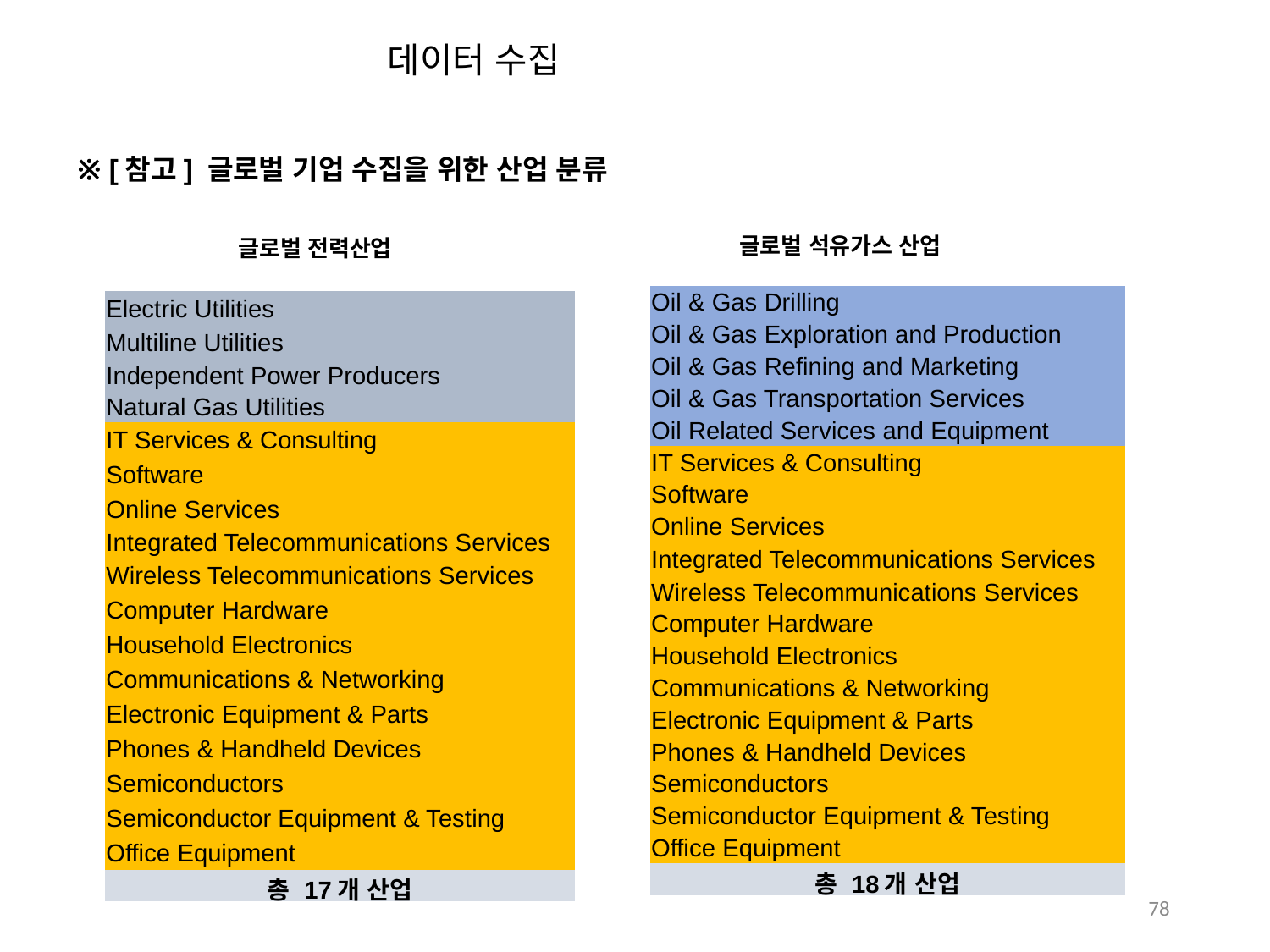

데이터 수집
※ [참고] 글로벌 기업 수집을 위한 산업 분류
글로벌 석유가스 산업
글로벌 전력산업
| Oil & Gas Drilling |
| --- |
| Oil & Gas Exploration and Production |
| Oil & Gas Refining and Marketing |
| Oil & Gas Transportation Services |
| Oil Related Services and Equipment |
| IT Services & Consulting |
| Software |
| Online Services |
| Integrated Telecommunications Services |
| Wireless Telecommunications Services |
| Computer Hardware |
| Household Electronics |
| Communications & Networking |
| Electronic Equipment & Parts |
| Phones & Handheld Devices |
| Semiconductors |
| Semiconductor Equipment & Testing |
| Office Equipment |
| 총 18개 산업 |
| Electric Utilities |
| --- |
| Multiline Utilities |
| Independent Power Producers |
| Natural Gas Utilities |
| IT Services & Consulting |
| Software |
| Online Services |
| Integrated Telecommunications Services |
| Wireless Telecommunications Services |
| Computer Hardware |
| Household Electronics |
| Communications & Networking |
| Electronic Equipment & Parts |
| Phones & Handheld Devices |
| Semiconductors |
| Semiconductor Equipment & Testing |
| Office Equipment |
| 총 17개 산업 |
78